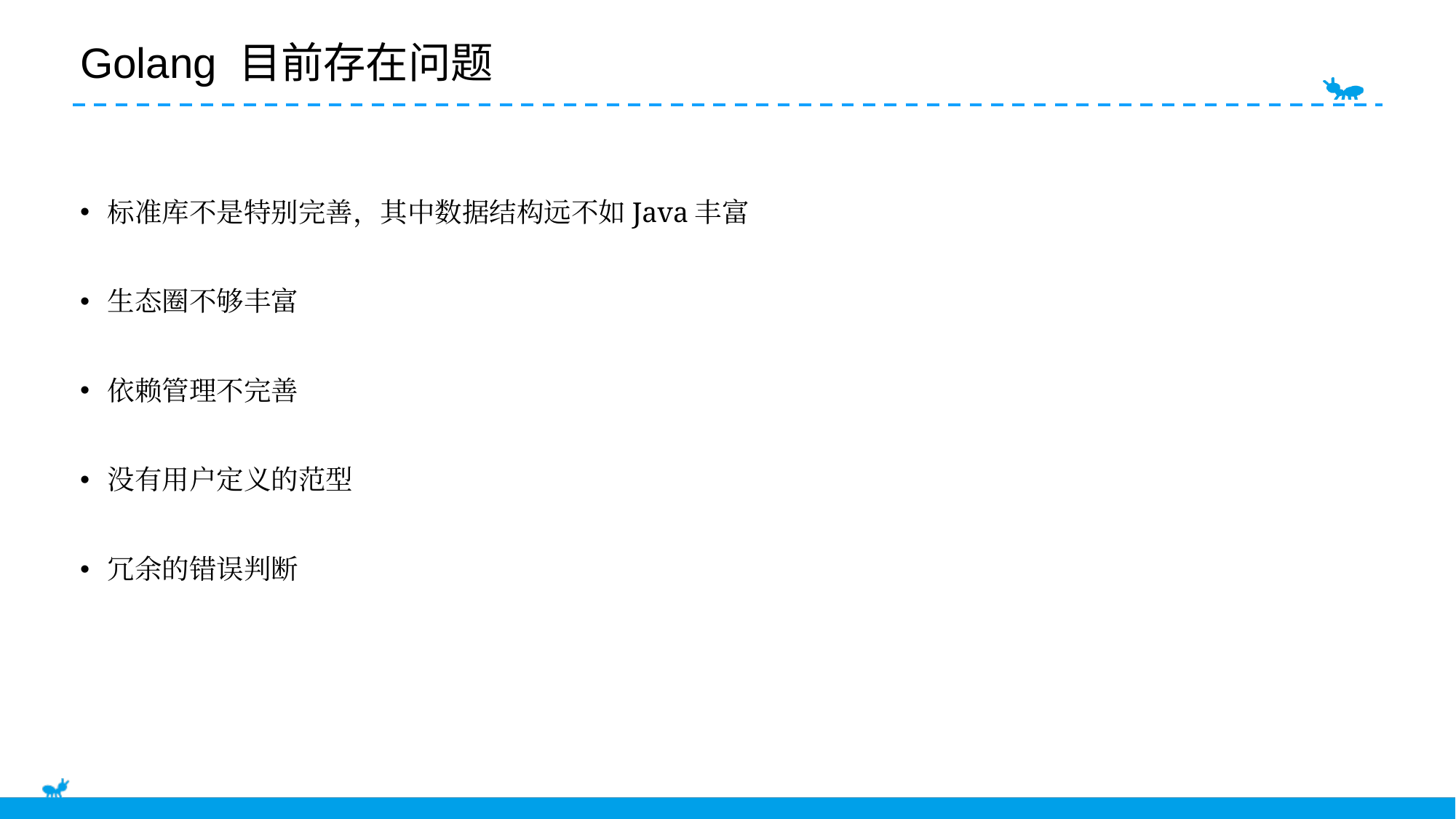

E6636BC20180234D78A0072836F0B9D0B2B9B20C1D4C0BF0AFD9863EB13E2BFC5B41BA3871692B0F22E92108384685EB5C1921DA41D0FBE11BBFC2E87B2E14DC24F230AD912384D704A92AC76C924DF539B6ED3A700D73C228ADA1937ABD9CE8D896269F9E3
# Golang 目前存在问题
标准库不是特别完善，其中数据结构远不如Java丰富

生态圈不够丰富

依赖管理不完善

没有用户定义的范型

冗余的错误判断